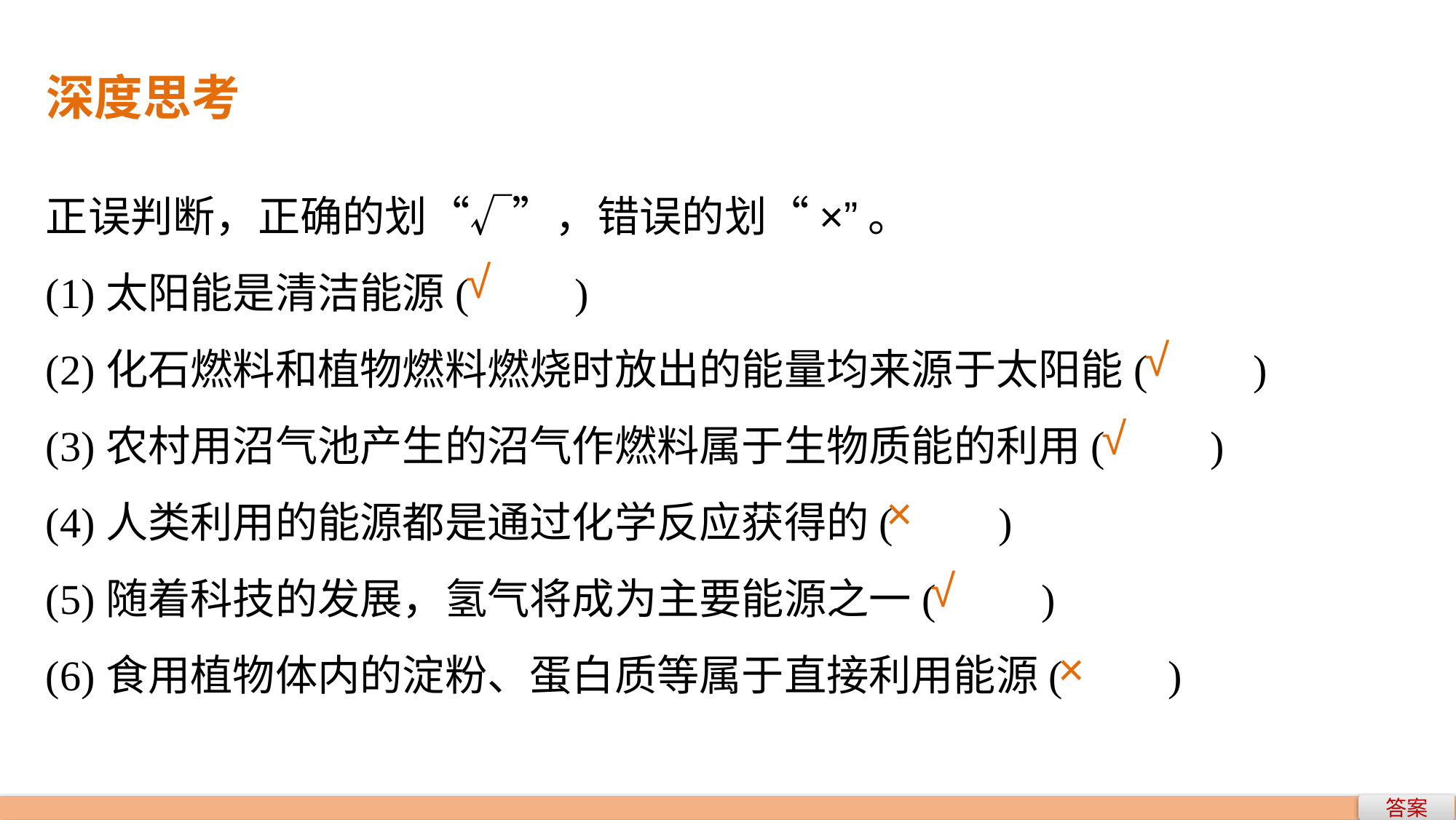

深度思考
正误判断，正确的划“√”，错误的划“×”。
(1)太阳能是清洁能源(　　)
(2)化石燃料和植物燃料燃烧时放出的能量均来源于太阳能(　　)
(3)农村用沼气池产生的沼气作燃料属于生物质能的利用(　　)
(4)人类利用的能源都是通过化学反应获得的(　　)
(5)随着科技的发展，氢气将成为主要能源之一(　　)
(6)食用植物体内的淀粉、蛋白质等属于直接利用能源(　　)
√
√
√
×
√
×
答案